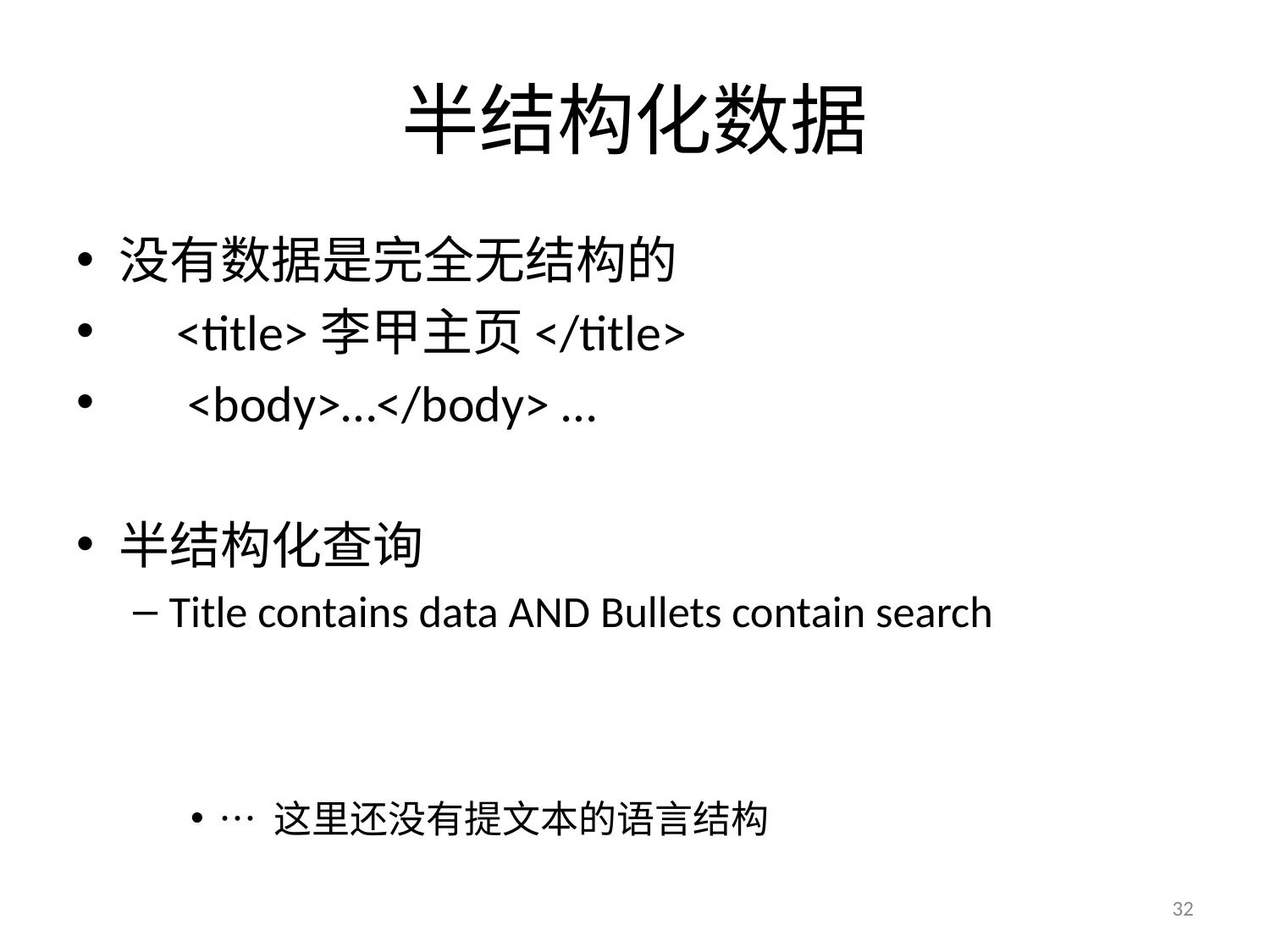

# 半结构化数据
没有数据是完全无结构的
     <title>李甲主页</title>
      <body>…</body> …

半结构化查询
Title contains data AND Bullets contain search

… 这里还没有提文本的语言结构
32